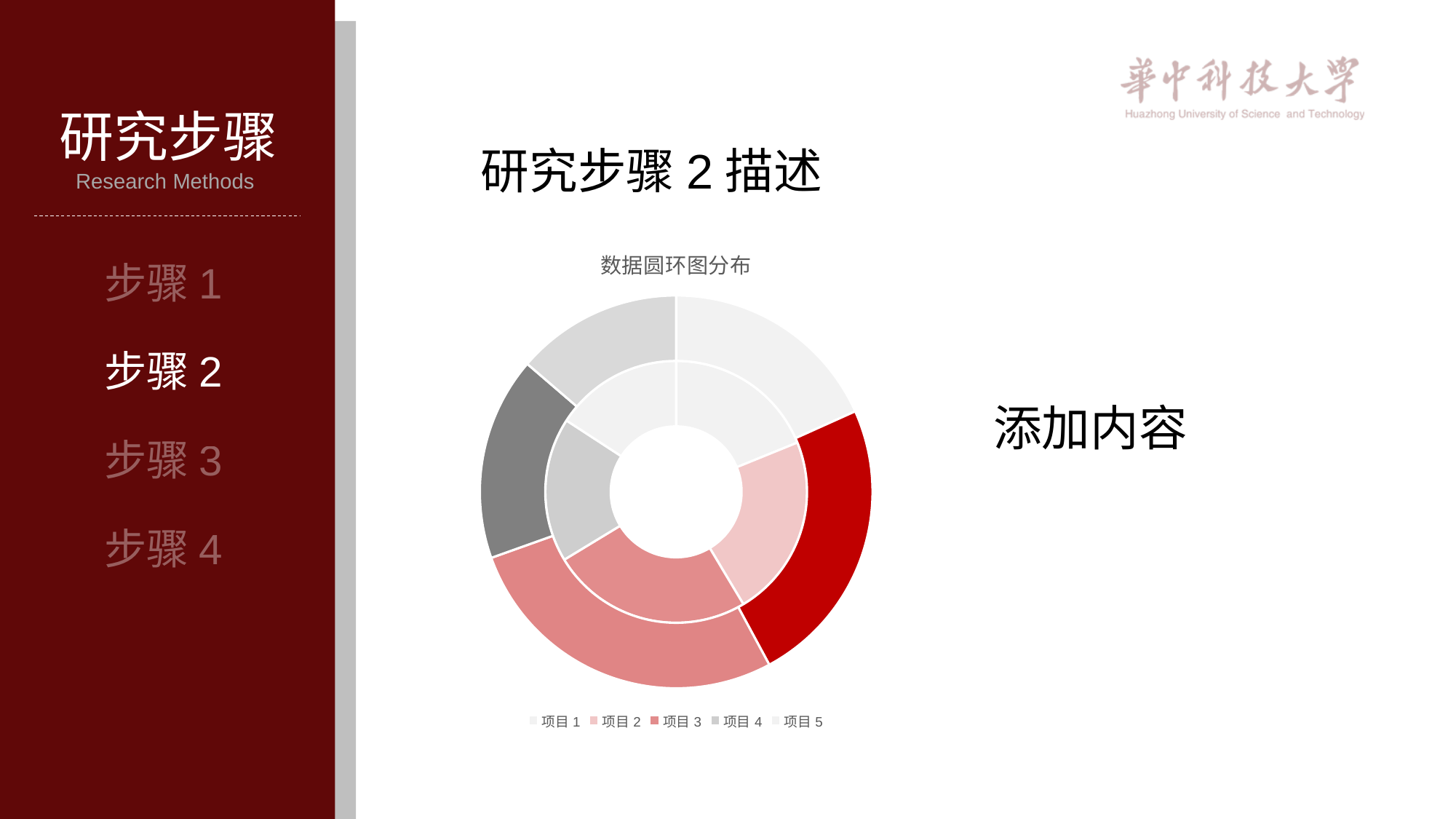

论文答辩

研究步骤
Research Methods
研究步骤2描述

### Chart: 数据圆环图分布

| Category | 比例1 | 比例2 |
|---|---|---|
| 项目1 | 0.56 | 0.36000000000000004 |
| 项目2 | 0.67 | 0.47000000000000003 |
| 项目3 | 0.74 | 0.54 |
| 项目4 | 0.53 | 0.33 |
| 项目5 | 0.47 | 0.26999999999999996 |
步骤1
步骤2
添加内容
步骤3
步骤4